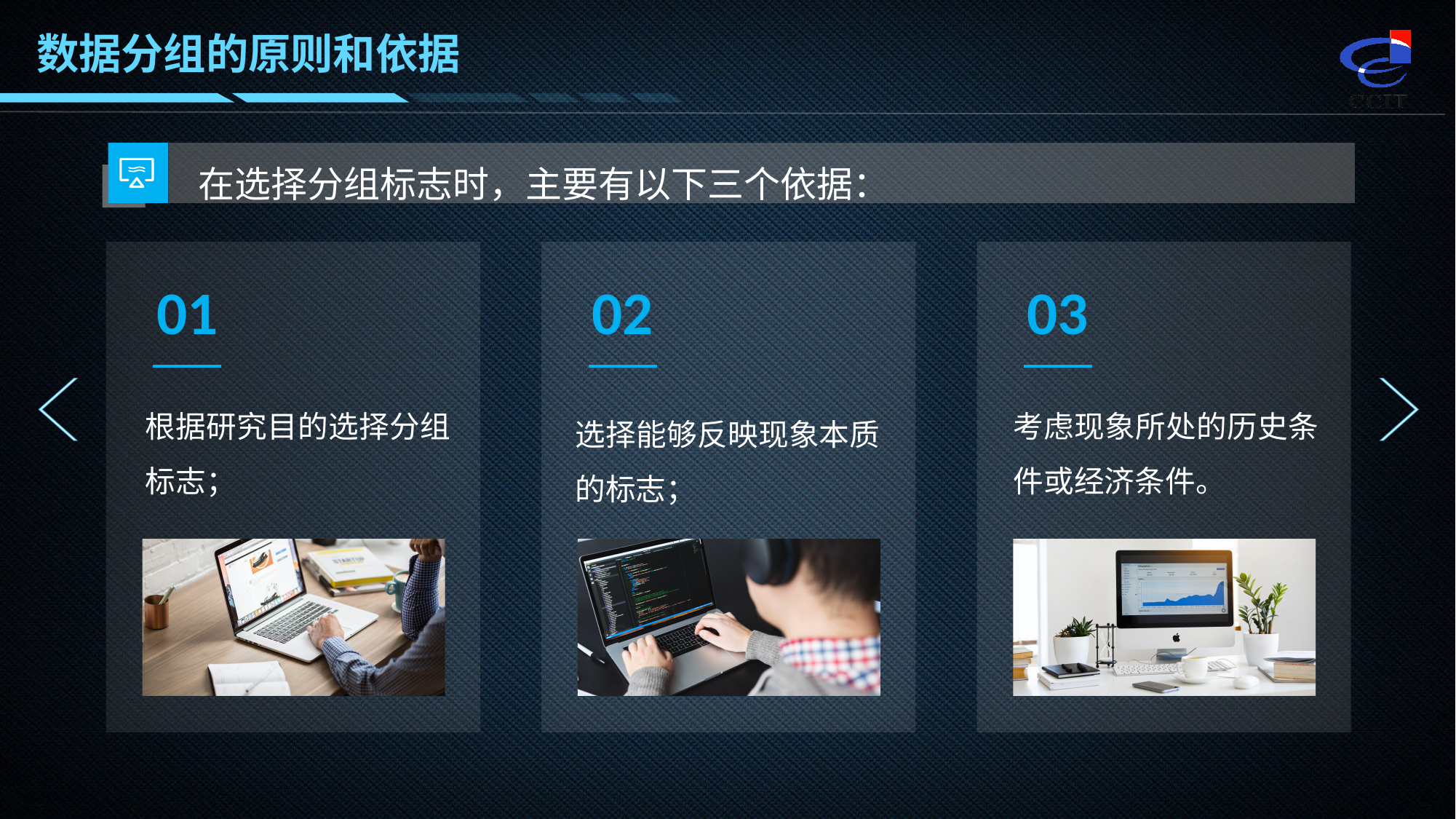

数据分组的原则和依据
在选择分组标志时，主要有以下三个依据：

01

根据研究目的选择分组标志；

02

选择能够反映现象本质的标志；

03

考虑现象所处的历史条件或经济条件。